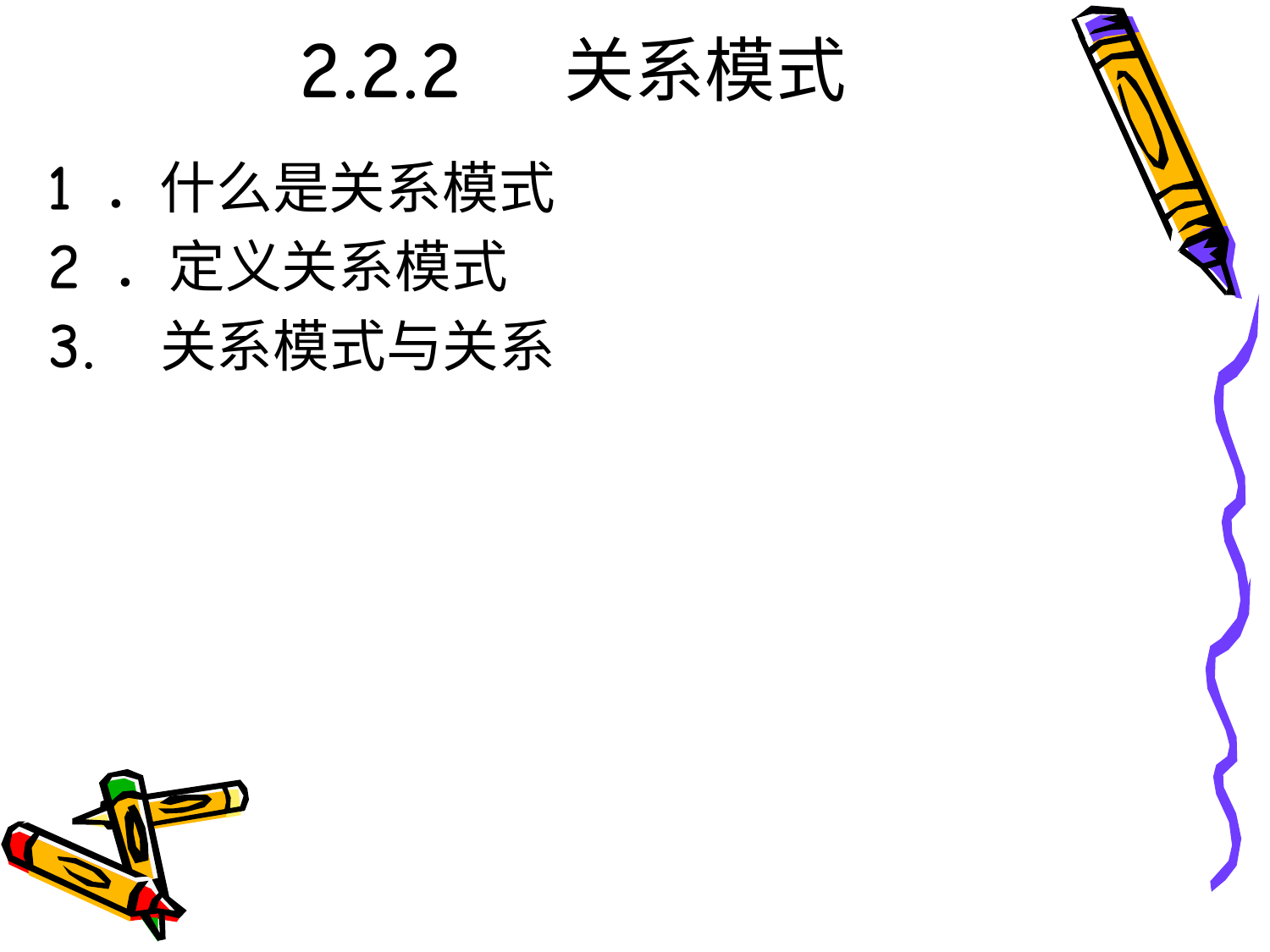

# 2.2.2    关系模式
1 ．什么是关系模式
2 ．定义关系模式
3.   关系模式与关系